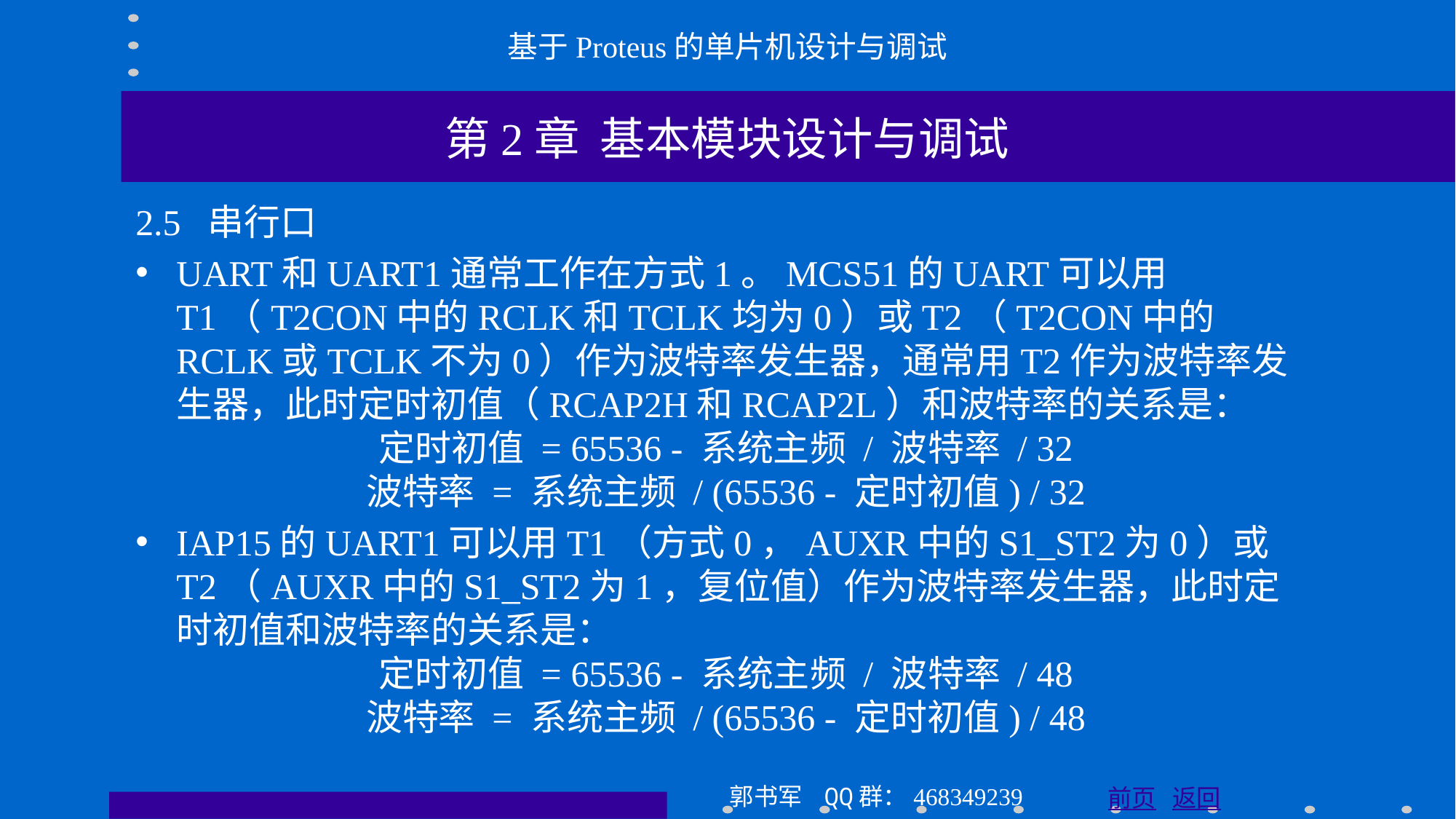

基于Proteus的单片机设计与调试
第2章  基本模块设计与调试
2.5  串行口
UART和UART1通常工作在方式1。MCS51的UART可以用T1（T2CON中的RCLK和TCLK均为0）或T2（T2CON中的RCLK或TCLK不为0）作为波特率发生器，通常用T2作为波特率发生器，此时定时初值（RCAP2H和RCAP2L）和波特率的关系是：
定时初值 = 65536 - 系统主频 / 波特率 / 32
波特率 = 系统主频 / (65536 - 定时初值) / 32
IAP15的UART1可以用T1（方式0，AUXR中的S1_ST2为0）或T2（AUXR中的S1_ST2为1，复位值）作为波特率发生器，此时定时初值和波特率的关系是：
定时初值 = 65536 - 系统主频 / 波特率 / 48
波特率 = 系统主频 / (65536 - 定时初值) / 48

郭书军   QQ群：468349239
前页   返回